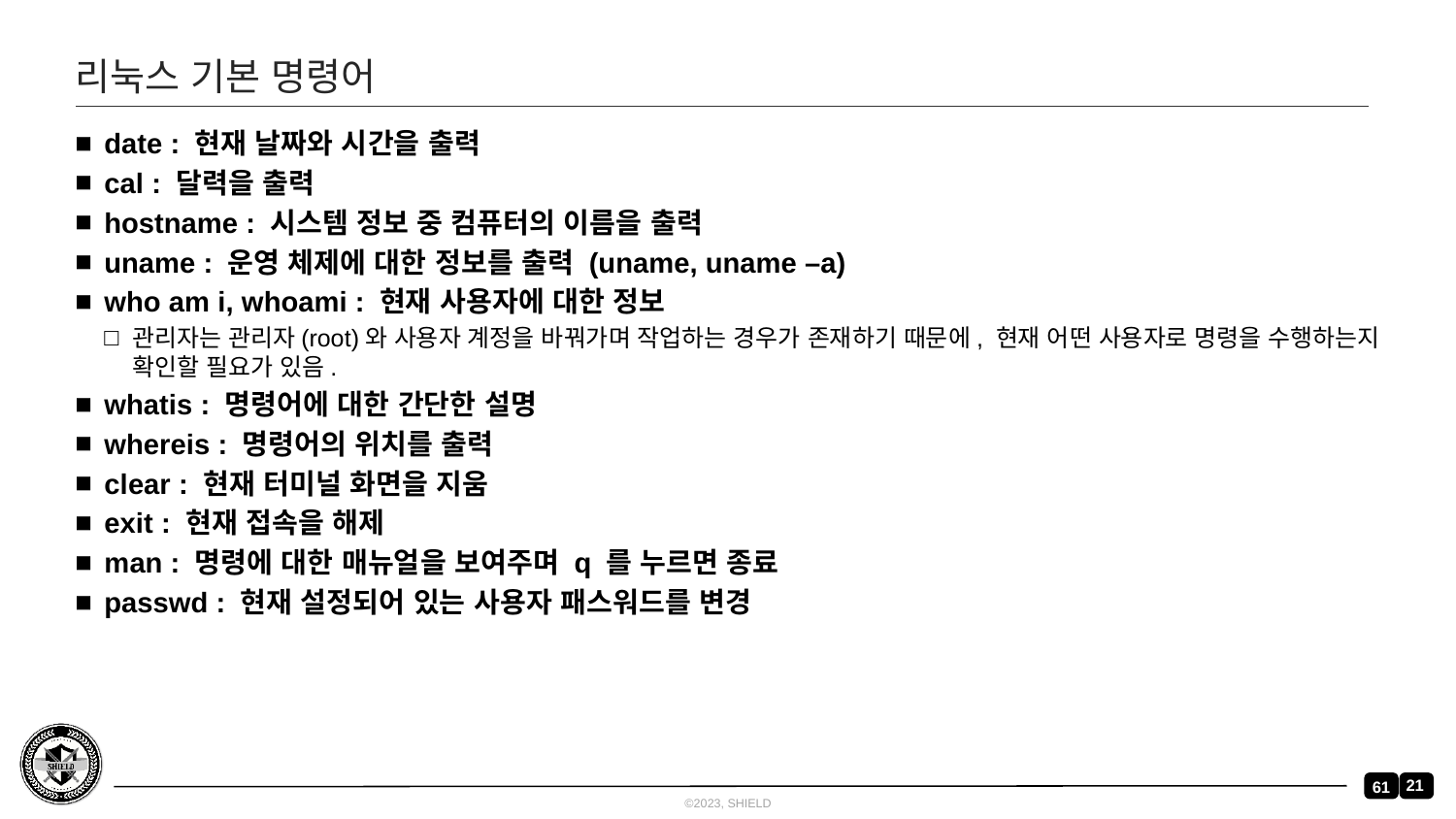

# 리눅스 기본 명령어
date : 현재 날짜와 시간을 출력
cal : 달력을 출력
hostname : 시스템 정보 중 컴퓨터의 이름을 출력
uname : 운영 체제에 대한 정보를 출력 (uname, uname –a)
who am i, whoami : 현재 사용자에 대한 정보
관리자는 관리자(root)와 사용자 계정을 바꿔가며 작업하는 경우가 존재하기 때문에, 현재 어떤 사용자로 명령을 수행하는지 확인할 필요가 있음.
whatis : 명령어에 대한 간단한 설명
whereis : 명령어의 위치를 출력
clear : 현재 터미널 화면을 지움
exit : 현재 접속을 해제
man : 명령에 대한 매뉴얼을 보여주며 q 를 누르면 종료
passwd : 현재 설정되어 있는 사용자 패스워드를 변경